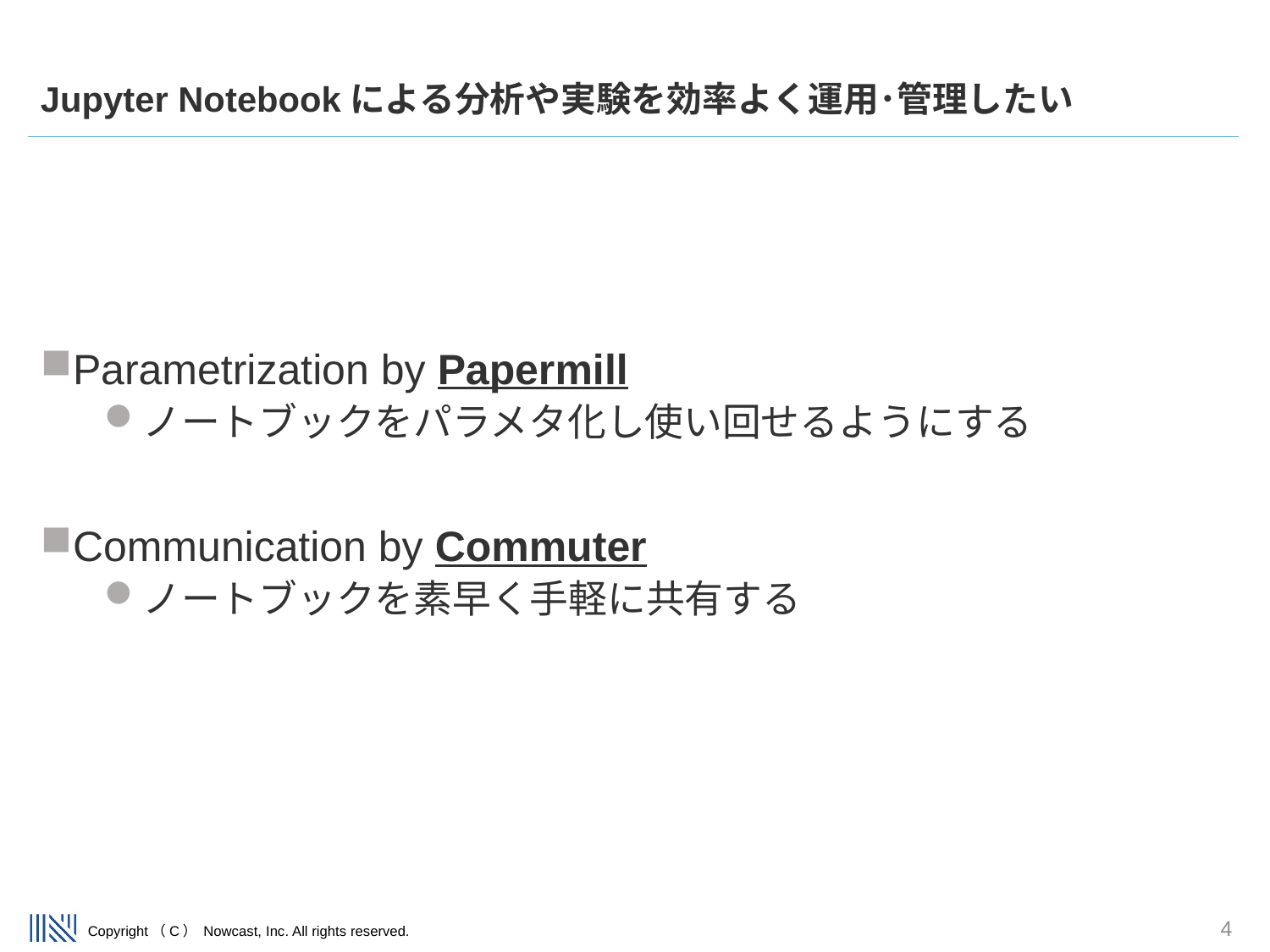

#
Jupyter Notebookによる分析や実験を効率よく運用･管理したい

Parametrization by Papermill
ノートブックをパラメタ化し使い回せるようにする

Communication by Commuter
ノートブックを素早く手軽に共有する
4